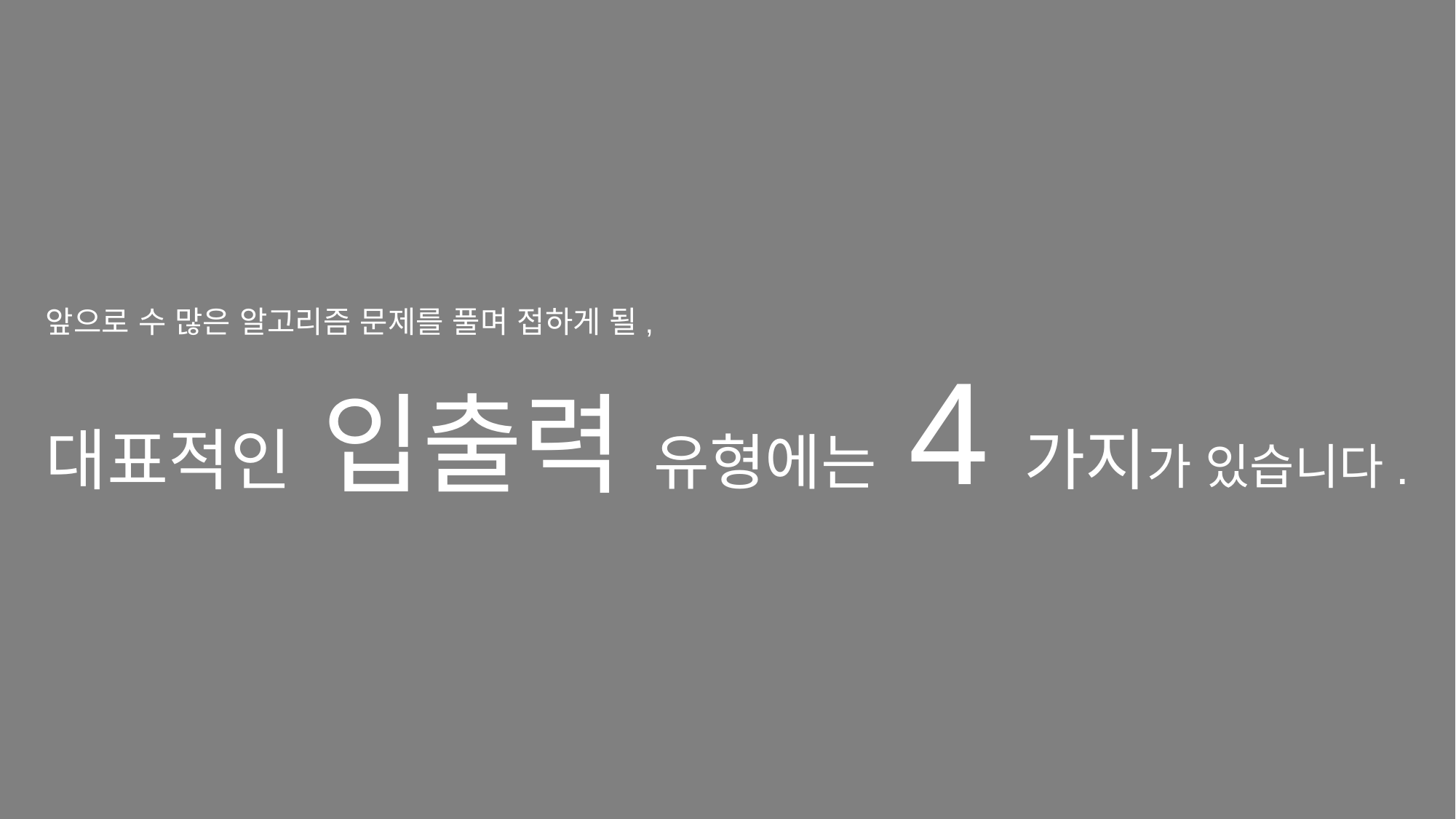

앞으로 수 많은 알고리즘 문제를 풀며 접하게 될,
대표적인 입출력 유형에는 4가지가 있습니다.